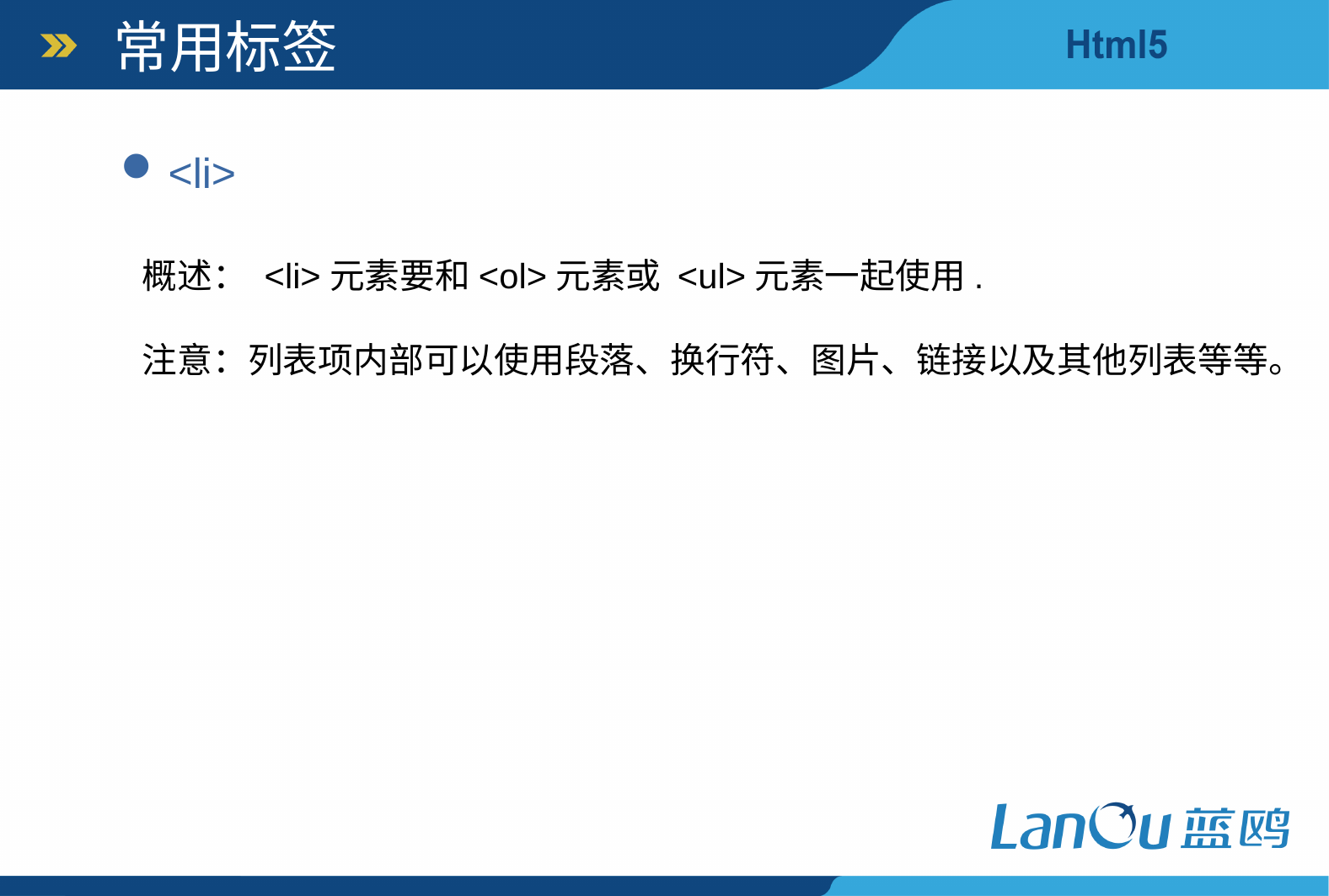

常用标签
<li>
概述： <li>元素要和<ol>元素或 <ul>元素一起使用.

注意：列表项内部可以使用段落、换行符、图片、链接以及其他列表等等。